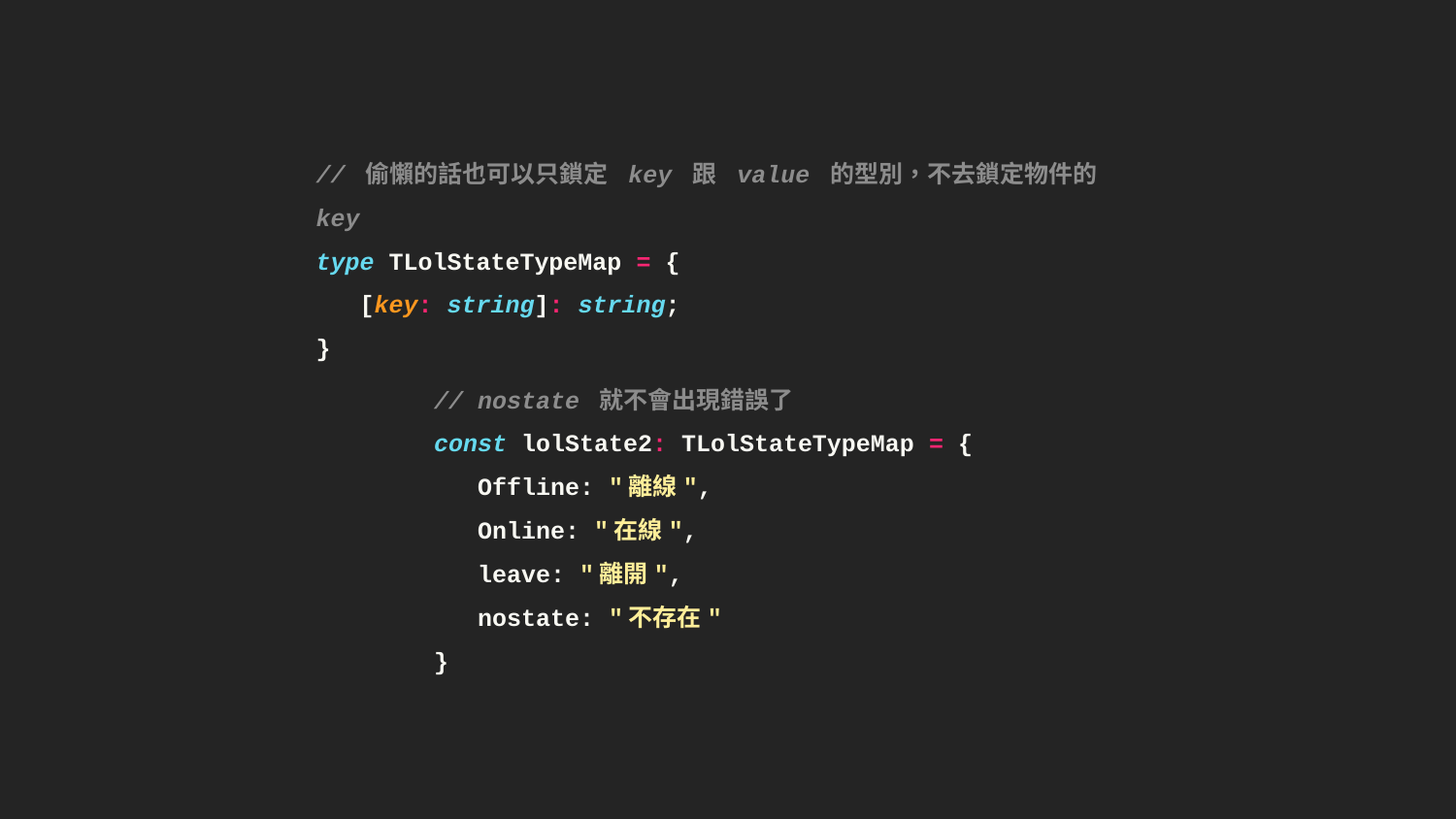

// 偷懶的話也可以只鎖定 key 跟 value 的型別，不去鎖定物件的 key
type TLolStateTypeMap = {
   [key: string]: string;
}
// nostate 就不會出現錯誤了
const lolState2: TLolStateTypeMap = {
   Offline: "離線",
   Online: "在線",
   leave: "離開",
   nostate: "不存在"
}